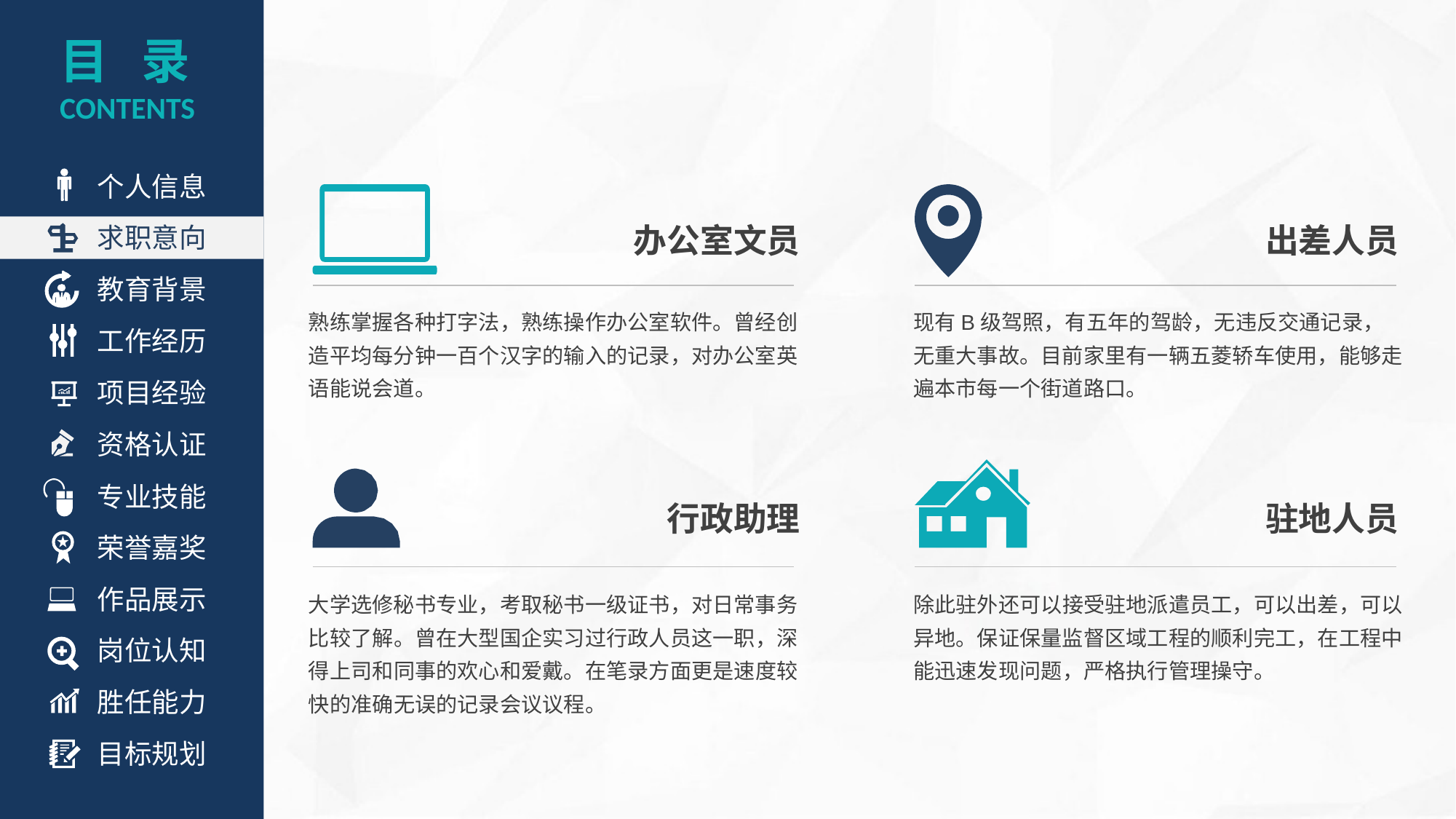

目   录
CONTENTS
个人信息

求职意向
办公室文员
出差人员

教育背景

熟练掌握各种打字法，熟练操作办公室软件。曾经创造平均每分钟一百个汉字的输入的记录，对办公室英语能说会道。
现有B级驾照，有五年的驾龄，无违反交通记录，无重大事故。目前家里有一辆五菱轿车使用，能够走遍本市每一个街道路口。
工作经历

项目经验

资格认证

专业技能

行政助理
驻地人员
荣誉嘉奖

作品展示
大学选修秘书专业，考取秘书一级证书，对日常事务比较了解。曾在大型国企实习过行政人员这一职，深得上司和同事的欢心和爱戴。在笔录方面更是速度较快的准确无误的记录会议议程。
除此驻外还可以接受驻地派遣员工，可以出差，可以异地。保证保量监督区域工程的顺利完工，在工程中能迅速发现问题，严格执行管理操守。

岗位认知

胜任能力

目标规划